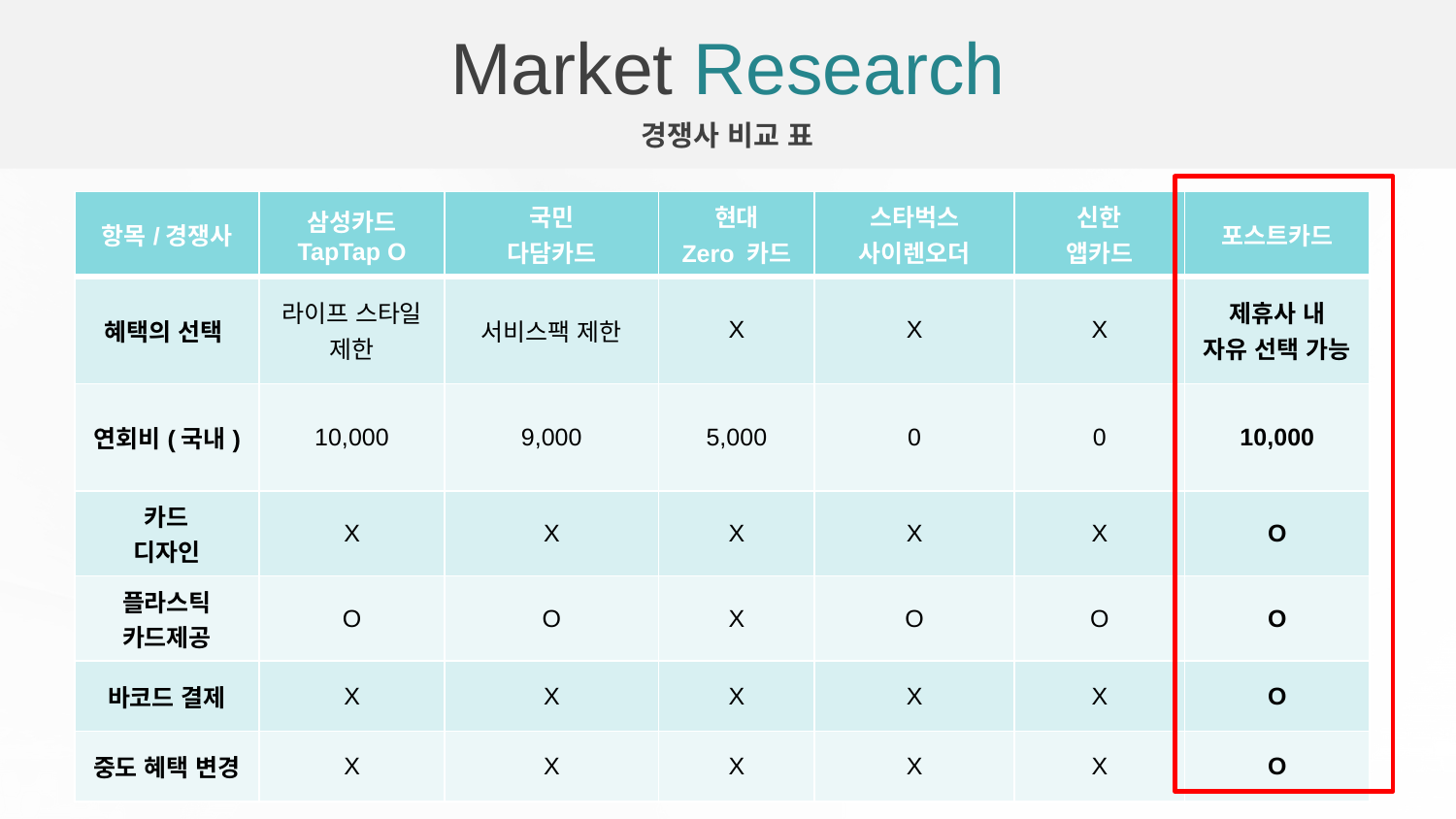

Market Research
경쟁사 비교 표

| 항목/경쟁사 | 삼성카드 TapTap O | 국민 다담카드 | 현대 Zero 카드 | 스타벅스 사이렌오더 | 신한 앱카드 | 포스트카드 |
| --- | --- | --- | --- | --- | --- | --- |
| 혜택의 선택 | 라이프 스타일 제한 | 서비스팩 제한 | X | X | X | 제휴사 내 자유 선택 가능 |
| 연회비(국내) | 10,000 | 9,000 | 5,000 | 0 | 0 | 10,000 |
| 카드 디자인 | X | X | X | X | X | O |
| 플라스틱 카드제공 | O | O | X | O | O | O |
| 바코드 결제 | X | X | X | X | X | O |
| 중도 혜택 변경 | X | X | X | X | X | O |